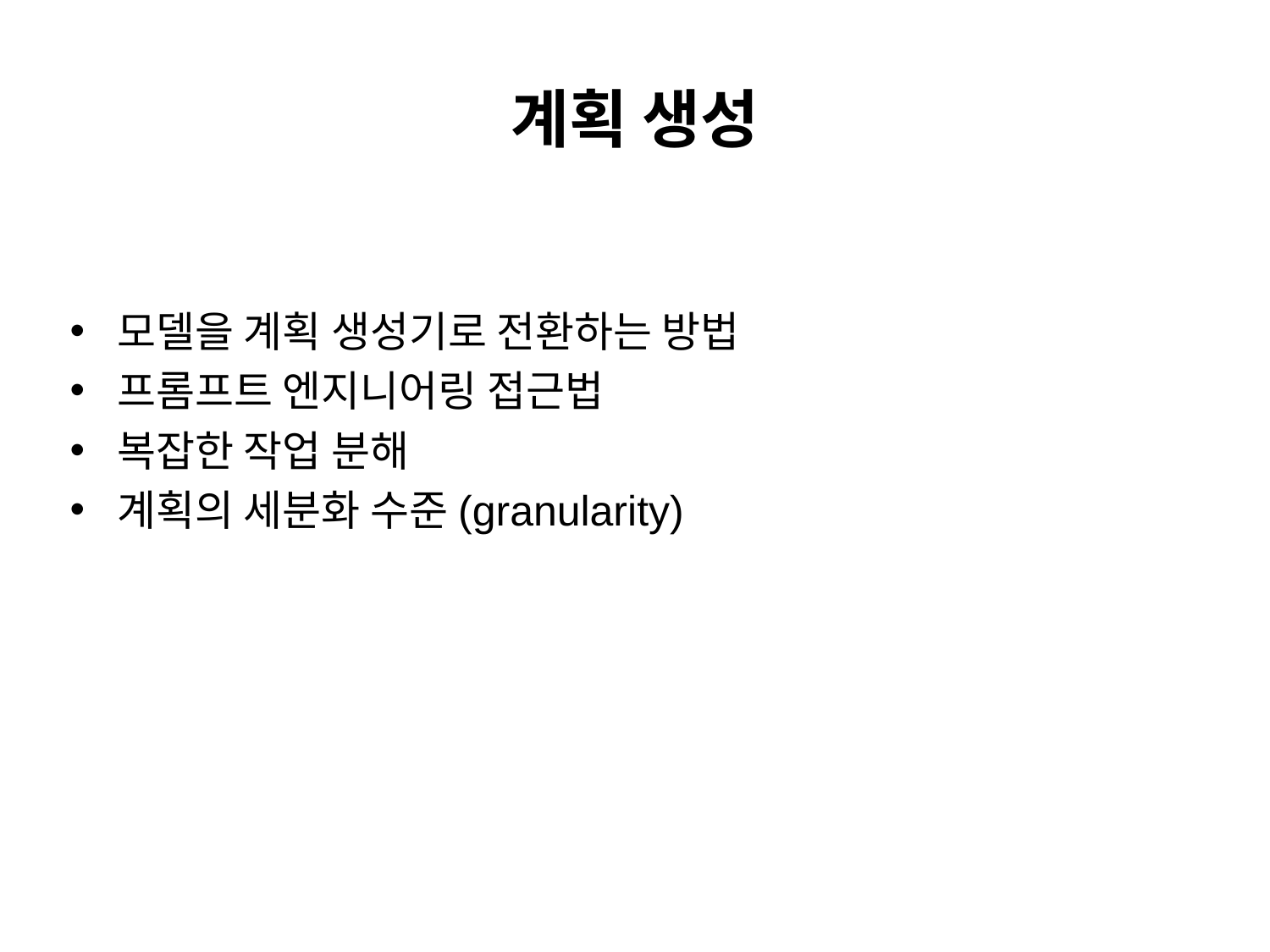

# 계획 생성

모델을 계획 생성기로 전환하는 방법
프롬프트 엔지니어링 접근법
복잡한 작업 분해
계획의 세분화 수준(granularity)